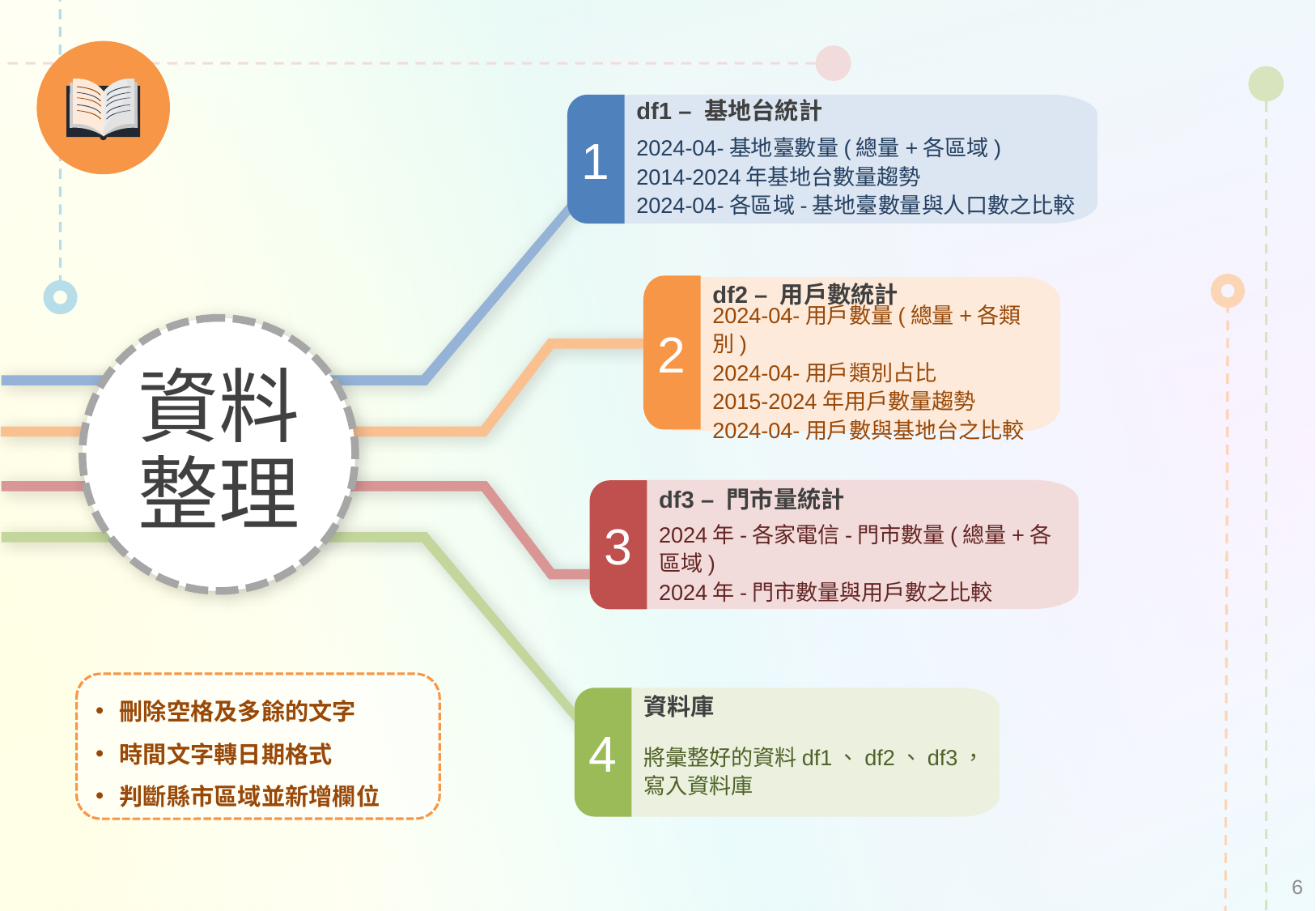

df1 – 基地台統計

1
2024-04-基地臺數量(總量+各區域)
2014-2024年基地台數量趨勢
2024-04-各區域-基地臺數量與人口數之比較

2

df2 – 用戶數統計
2024-04-用戶數量(總量+各類別)
2024-04-用戶類別占比
2015-2024年用戶數量趨勢
2024-04-用戶數與基地台之比較

# 資料整理

3
df3 – 門市量統計
2024年-各家電信-門市數量(總量+各區域)
2024年-門市數量與用戶數之比較

刪除空格及多餘的文字
時間文字轉日期格式
判斷縣市區域並新增欄位

4
資料庫
將彙整好的資料df1、df2、df3，
寫入資料庫

6